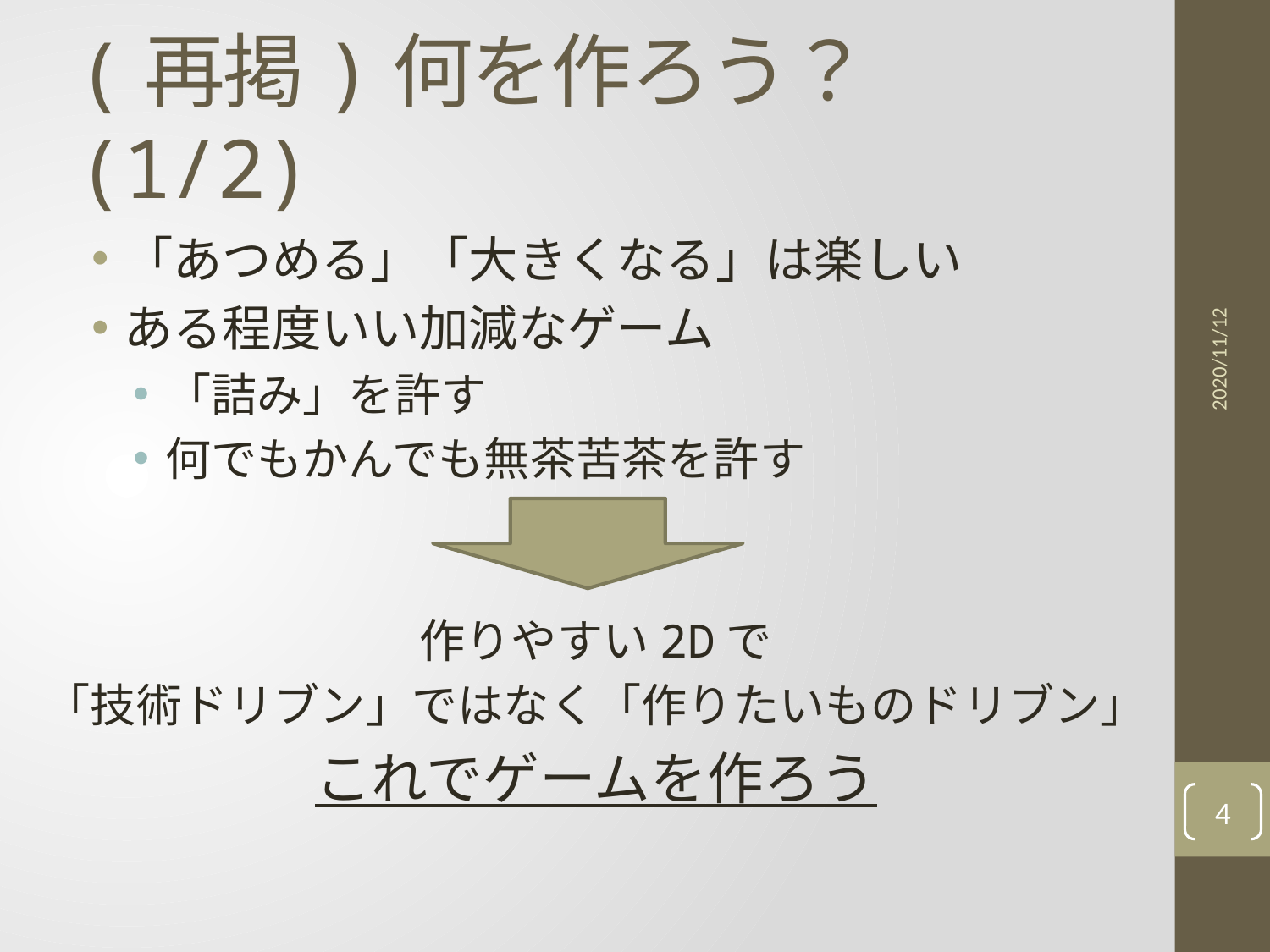

# (再掲)何を作ろう？(1/2)
「あつめる」「大きくなる」は楽しい
ある程度いい加減なゲーム
「詰み」を許す
何でもかんでも無茶苦茶を許す
2020/11/12

作りやすい2Dで
「技術ドリブン」ではなく「作りたいものドリブン」
これでゲームを作ろう
4